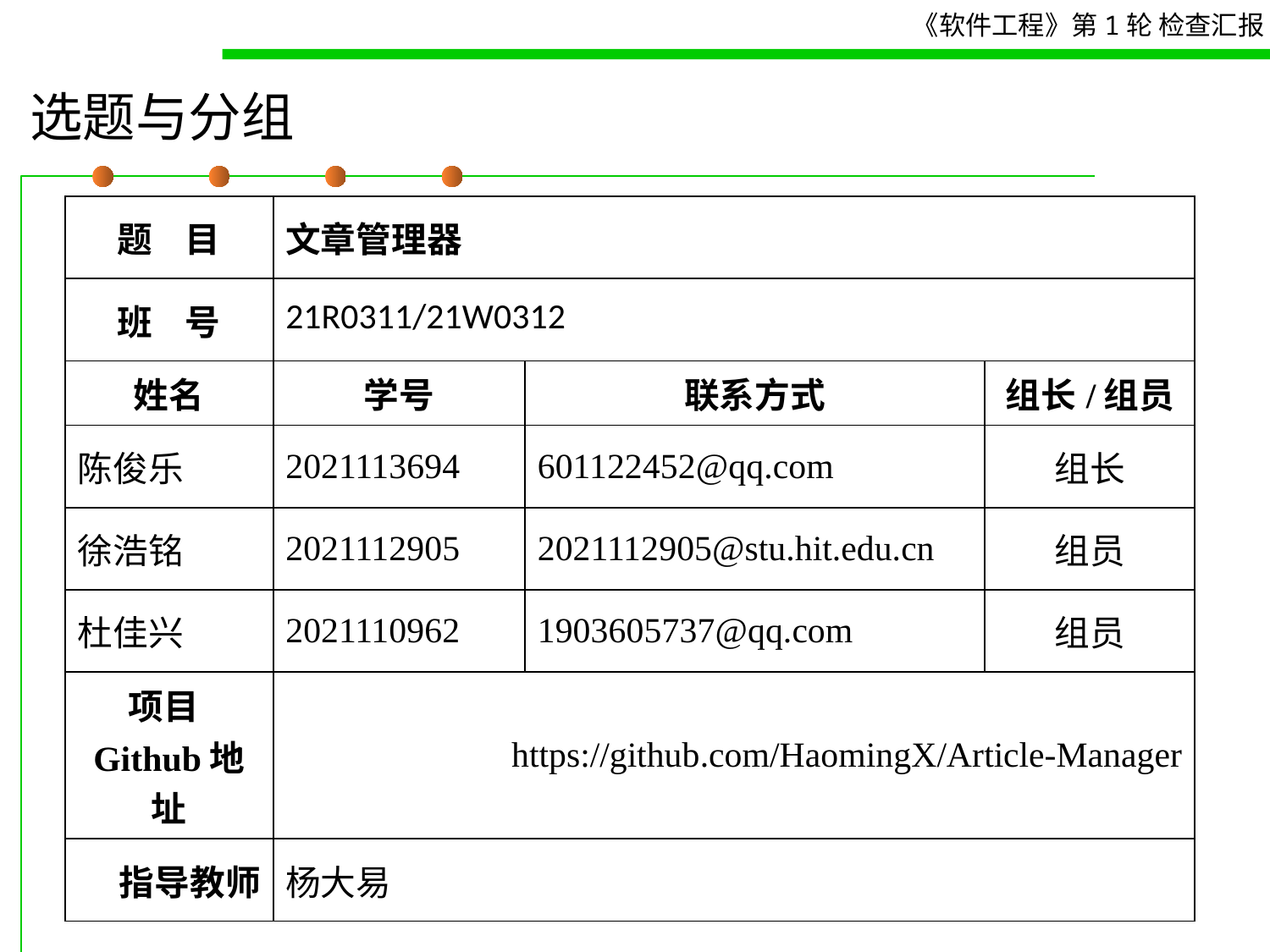

# 选题与分组
| 题 目 | 文章管理器 |  |  |
| --- | --- | --- | --- |
| 班 号 | 21R0311/21W0312 |  |  |
| 姓名 | 学号 | 联系方式 | 组长/组员 |
| 陈俊乐 | 2021113694 | 601122452@qq.com | 组长 |
| 徐浩铭 | 2021112905 | 2021112905@stu.hit.edu.cn | 组员 |
| 杜佳兴 | 2021110962 | 1903605737@qq.com | 组员 |
| 项目Github地址 | https://github.com/HaomingX/Article-Manager |  |  |
| 指导教师 | 杨大易 |  |  |